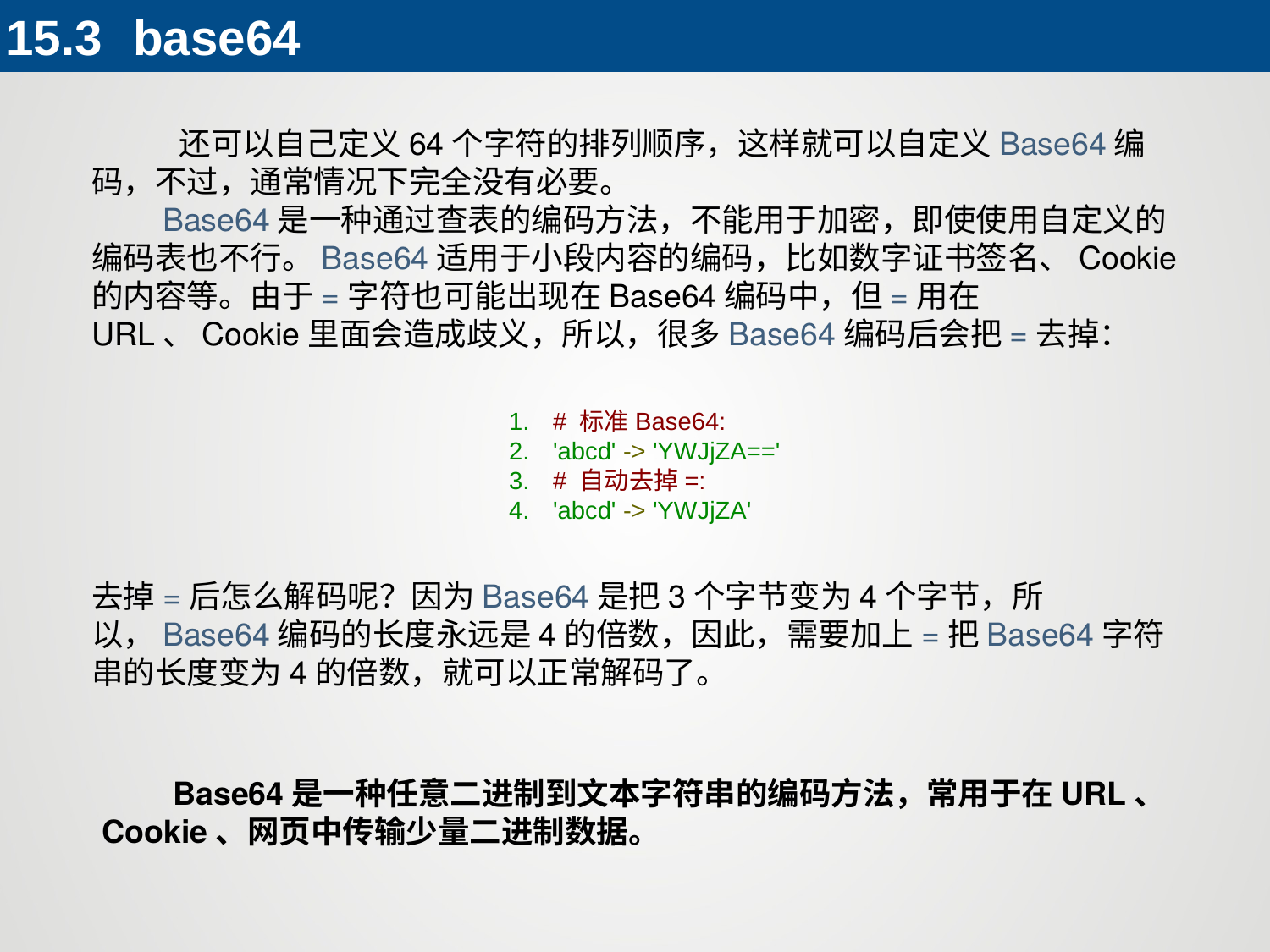

15.3 	base64
         还可以自己定义64个字符的排列顺序，这样就可以自定义Base64编码，不过，通常情况下完全没有必要。
        Base64是一种通过查表的编码方法，不能用于加密，即使使用自定义的编码表也不行。Base64适用于小段内容的编码，比如数字证书签名、Cookie的内容等。由于=字符也可能出现在Base64编码中，但=用在URL、Cookie里面会造成歧义，所以，很多Base64编码后会把=去掉：
# 标准Base64:
'abcd' -> 'YWJjZA=='
# 自动去掉=:
'abcd' -> 'YWJjZA'
去掉=后怎么解码呢？因为Base64是把3个字节变为4个字节，所以，Base64编码的长度永远是4的倍数，因此，需要加上=把Base64字符串的长度变为4的倍数，就可以正常解码了。

        Base64是一种任意二进制到文本字符串的编码方法，常用于在URL、Cookie、网页中传输少量二进制数据。